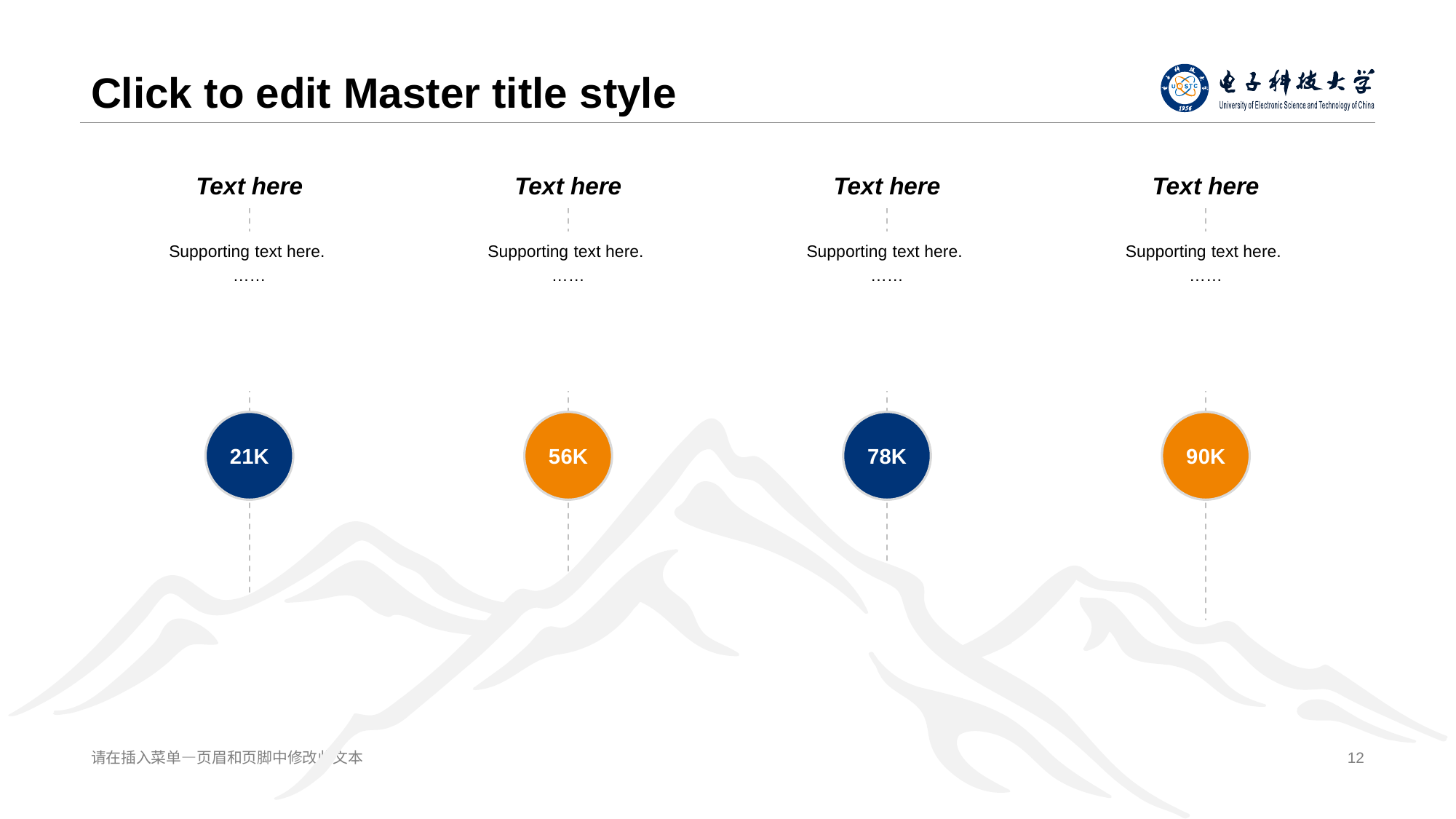

# Click to edit  Master title style
Tex t here
Supporting  text here.
……
Tex t here
Supporting  text here.
……
Tex t here
Supporting  text here.
……
Tex t here
Supporting  text here.
……
2 1K
5 6K
7 8K
9 0K

请在插入菜单— 页眉和页脚中修改此文本
12